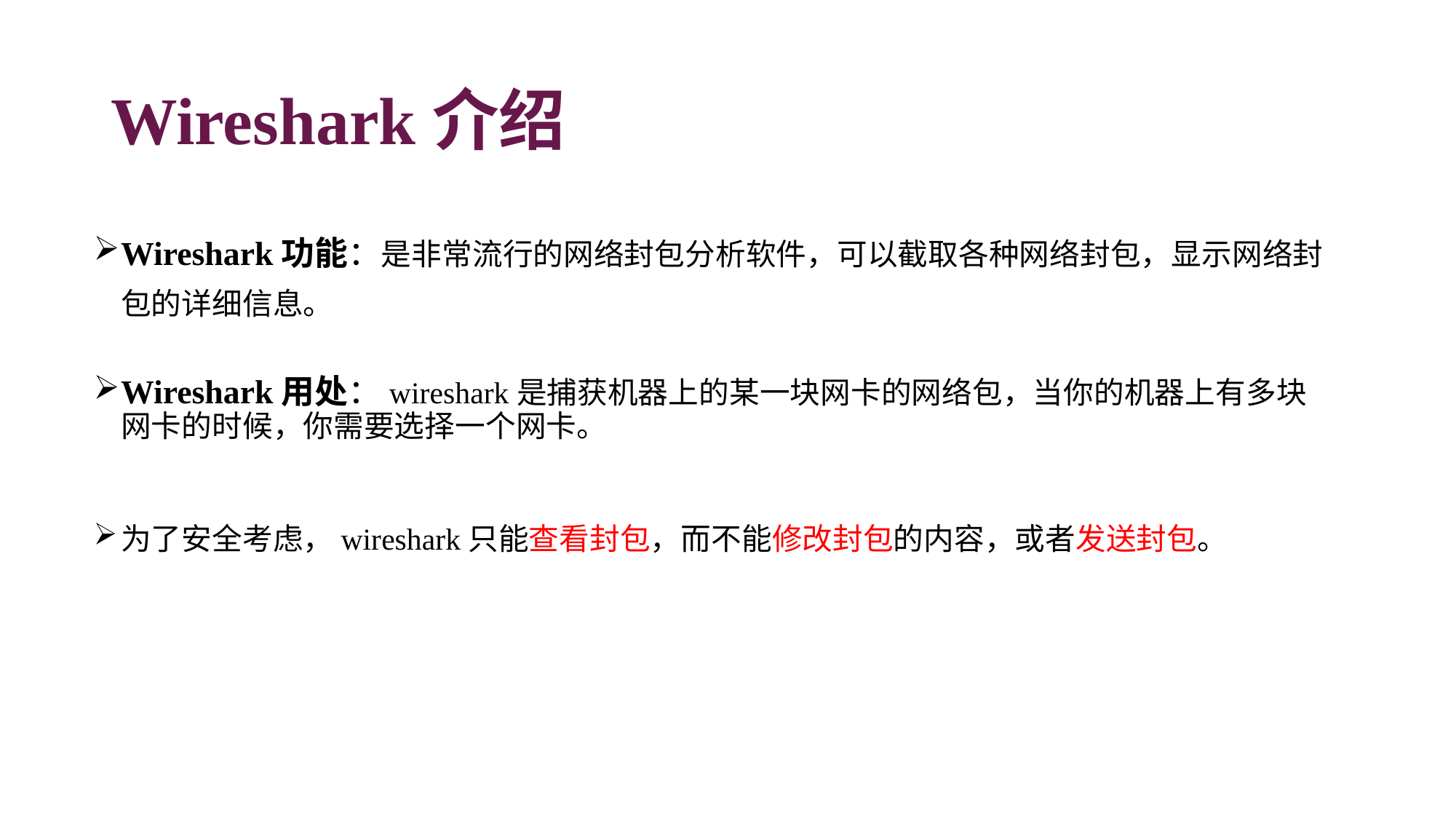

# Wireshark介绍
Wireshark功能：是非常流行的网络封包分析软件，可以截取各种网络封包，显示网络封包的详细信息。

Wireshark用处：wireshark是捕获机器上的某一块网卡的网络包，当你的机器上有多块网卡的时候，你需要选择一个网卡。

为了安全考虑，wireshark只能查看封包，而不能修改封包的内容，或者发送封包。